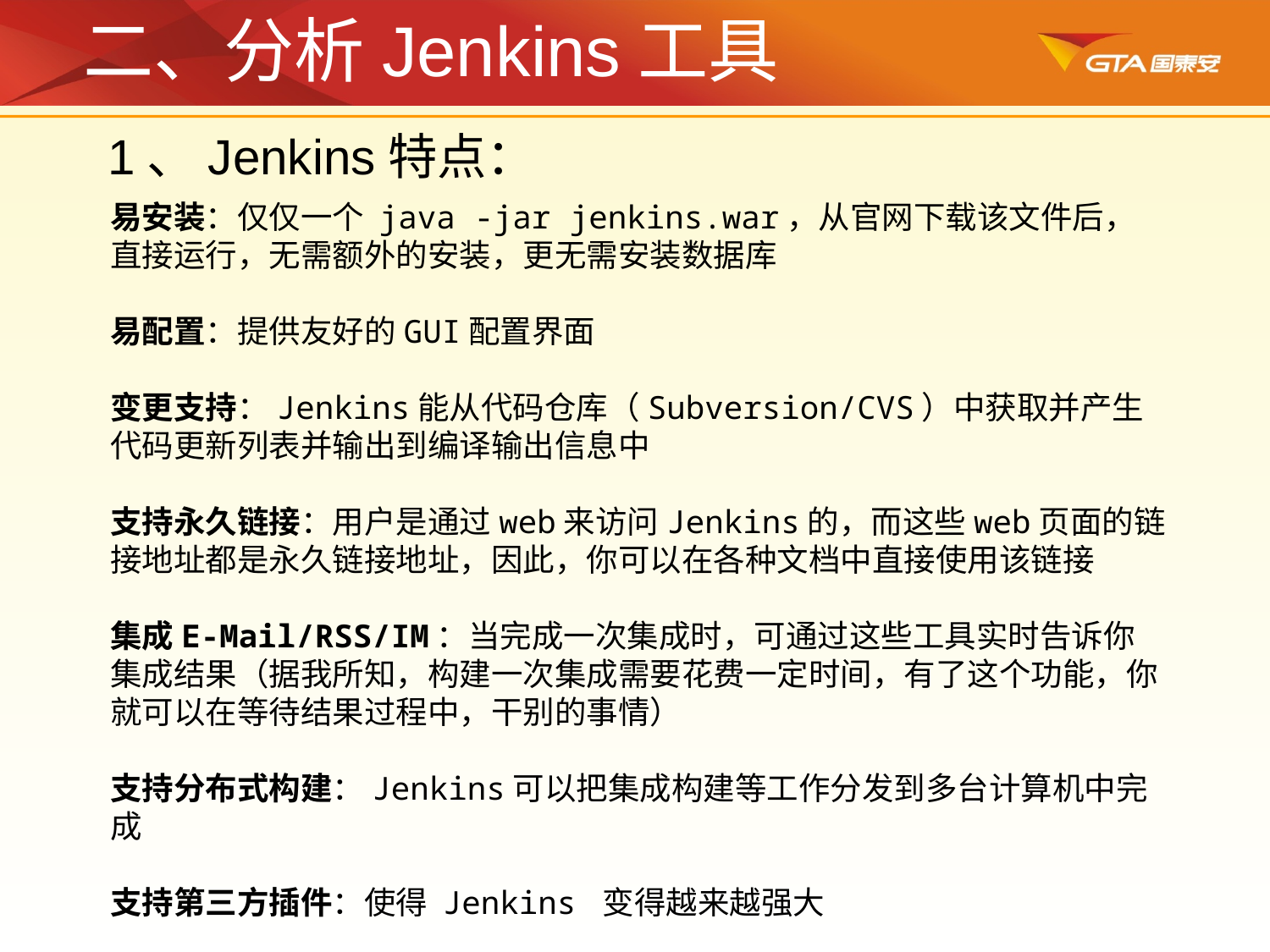

二、分析Jenkins工具
1、Jenkins特点：
易安装：仅仅一个 java -jar jenkins.war，从官网下载该文件后，直接运行，无需额外的安装，更无需安装数据库

易配置：提供友好的GUI配置界面

变更支持：Jenkins能从代码仓库（Subversion/CVS）中获取并产生代码更新列表并输出到编译输出信息中

支持永久链接：用户是通过web来访问Jenkins的，而这些web页面的链接地址都是永久链接地址，因此，你可以在各种文档中直接使用该链接

集成E-Mail/RSS/IM：当完成一次集成时，可通过这些工具实时告诉你集成结果（据我所知，构建一次集成需要花费一定时间，有了这个功能，你就可以在等待结果过程中，干别的事情）

支持分布式构建：Jenkins可以把集成构建等工作分发到多台计算机中完成

支持第三方插件：使得 Jenkins 变得越来越强大